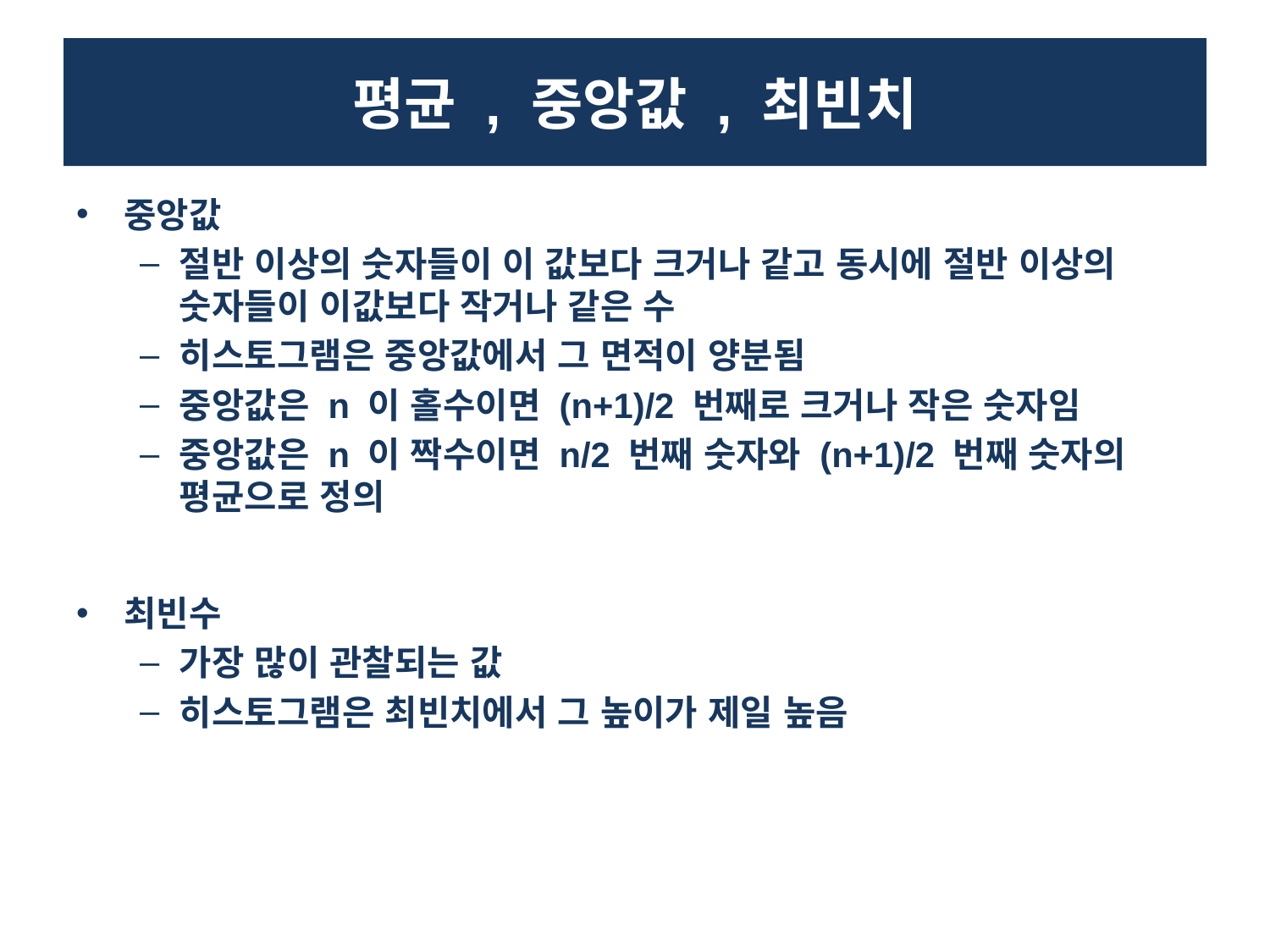

# 평균 , 중앙값 , 최빈치
중앙값
절반 이상의 숫자들이 이 값보다 크거나 같고 동시에 절반 이상의 숫자들이 이값보다 작거나 같은 수
히스토그램은 중앙값에서 그 면적이 양분됨
중앙값은 n 이 홀수이면 (n+1)/2 번째로 크거나 작은 숫자임
중앙값은 n 이 짝수이면 n/2 번째 숫자와 (n+1)/2 번째 숫자의 평균으로 정의

최빈수
가장 많이 관찰되는 값
히스토그램은 최빈치에서 그 높이가 제일 높음